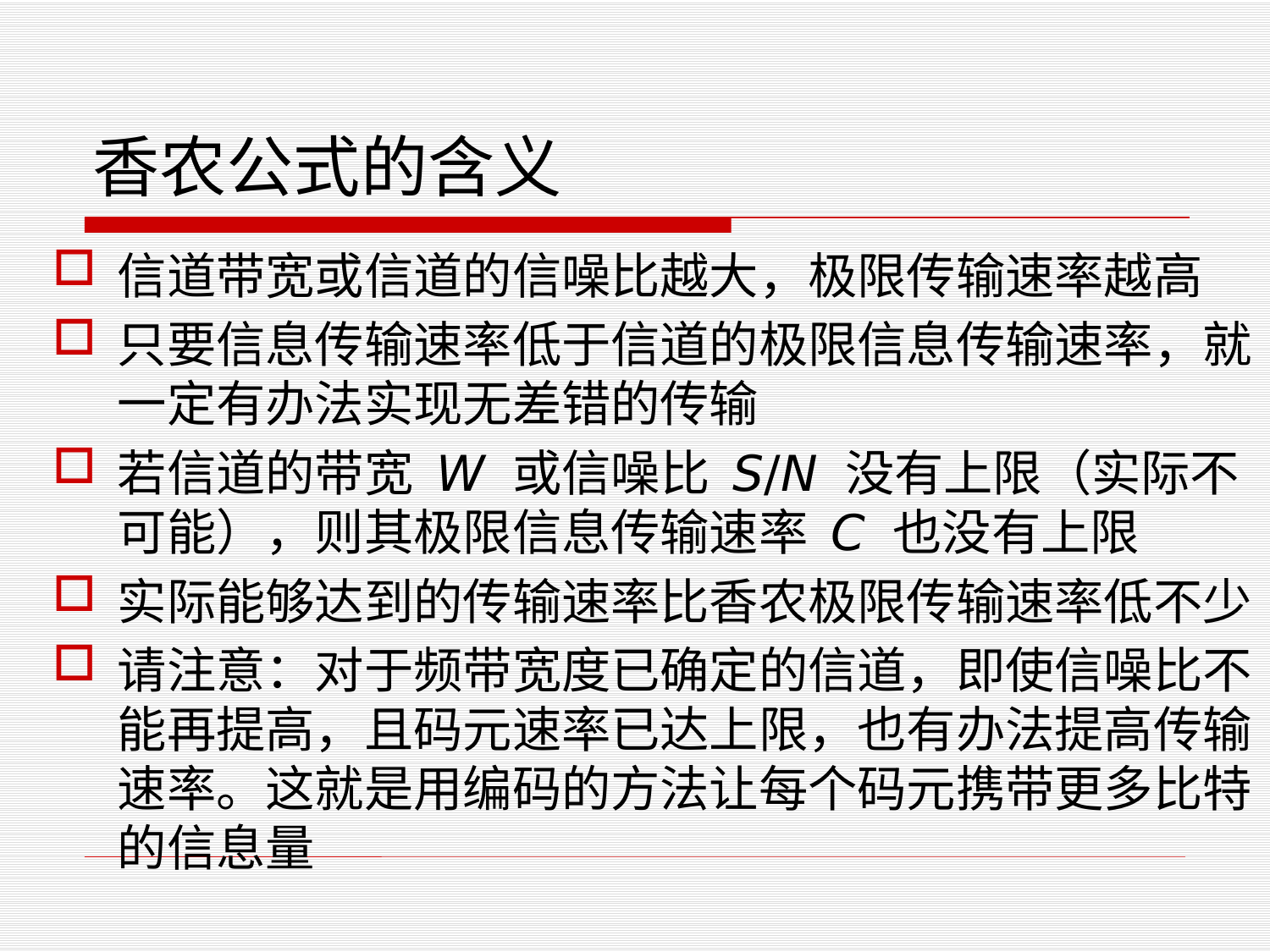

# 香农公式的含义
信道带宽或信道的信噪比越大，极限传输速率越高
只要信息传输速率低于信道的极限信息传输速率，就一定有办法实现无差错的传输
若信道的带宽 W 或信噪比 S/N 没有上限（实际不可能），则其极限信息传输速率 C 也没有上限
实际能够达到的传输速率比香农极限传输速率低不少
请注意：对于频带宽度已确定的信道，即使信噪比不能再提高，且码元速率已达上限，也有办法提高传输速率。这就是用编码的方法让每个码元携带更多比特的信息量